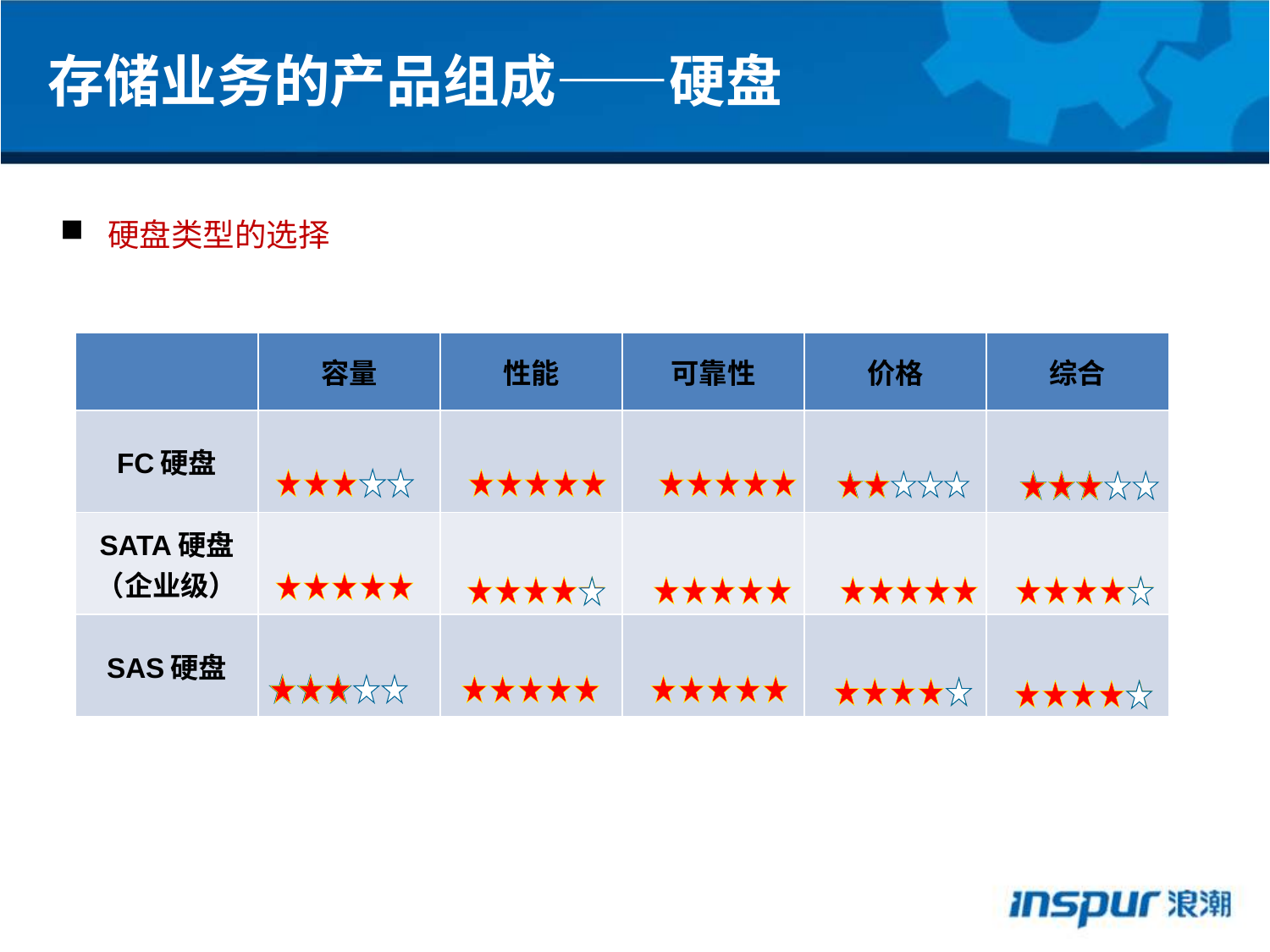

存储业务的产品组成——硬盘
硬盘类型的选择
|  | 容量 | 性能 | 可靠性 | 价格 | 综合 |
| --- | --- | --- | --- | --- | --- |
| FC硬盘 |  |  |  |  |  |
| SATA硬盘（企业级） |  |  |  |  |  |
| SAS硬盘 |  |  |  |  |  |